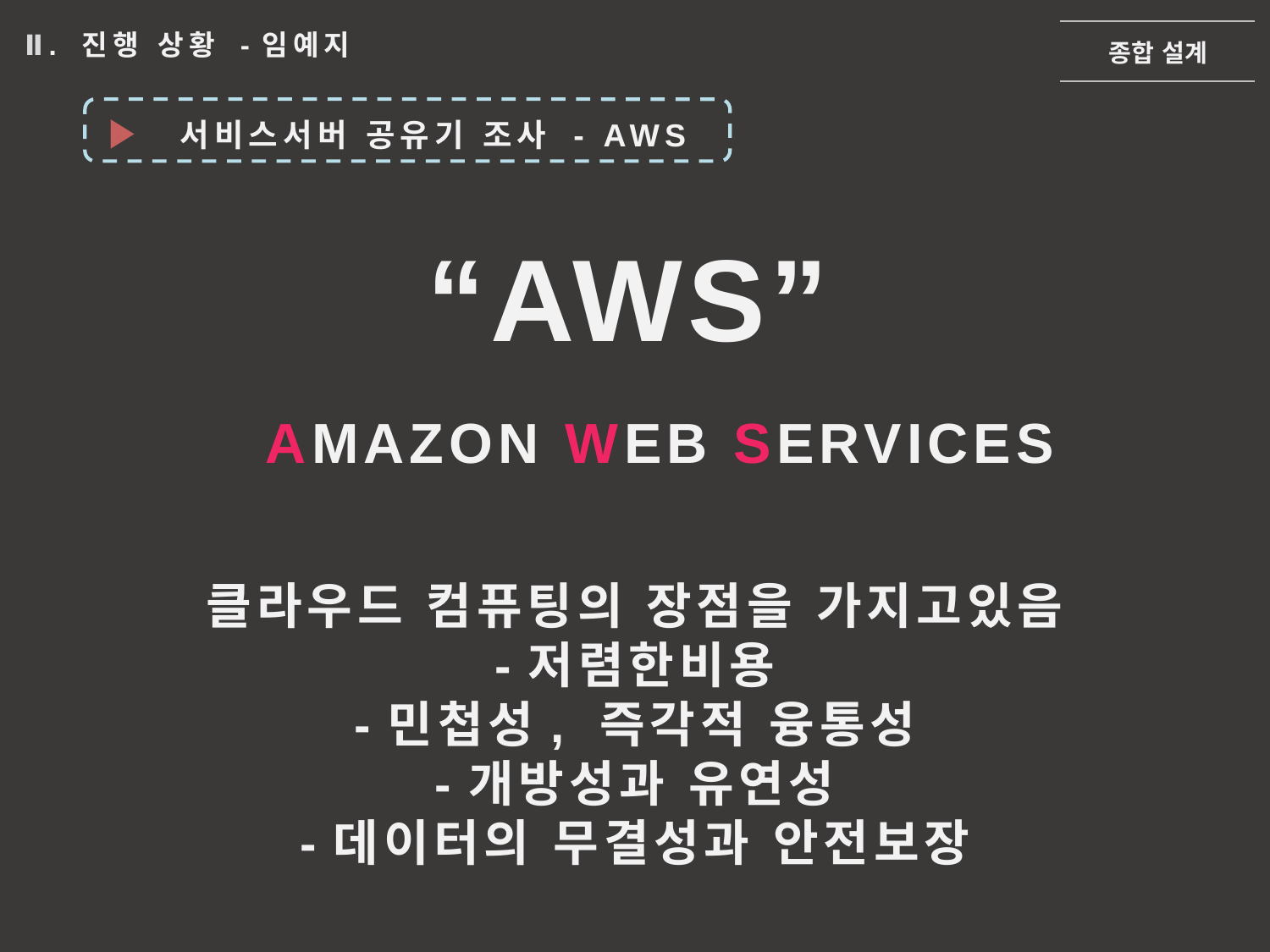

종합 설계
Ⅱ. 진행 상황 -임예지

▶
 서비스서버 공유기 조사 - AWS
“AWS”
 AMAZON WEB SERVICES
클라우드 컴퓨팅의 장점을 가지고있음
-저렴한비용
-민첩성, 즉각적 융통성
-개방성과 유연성
-데이터의 무결성과 안전보장